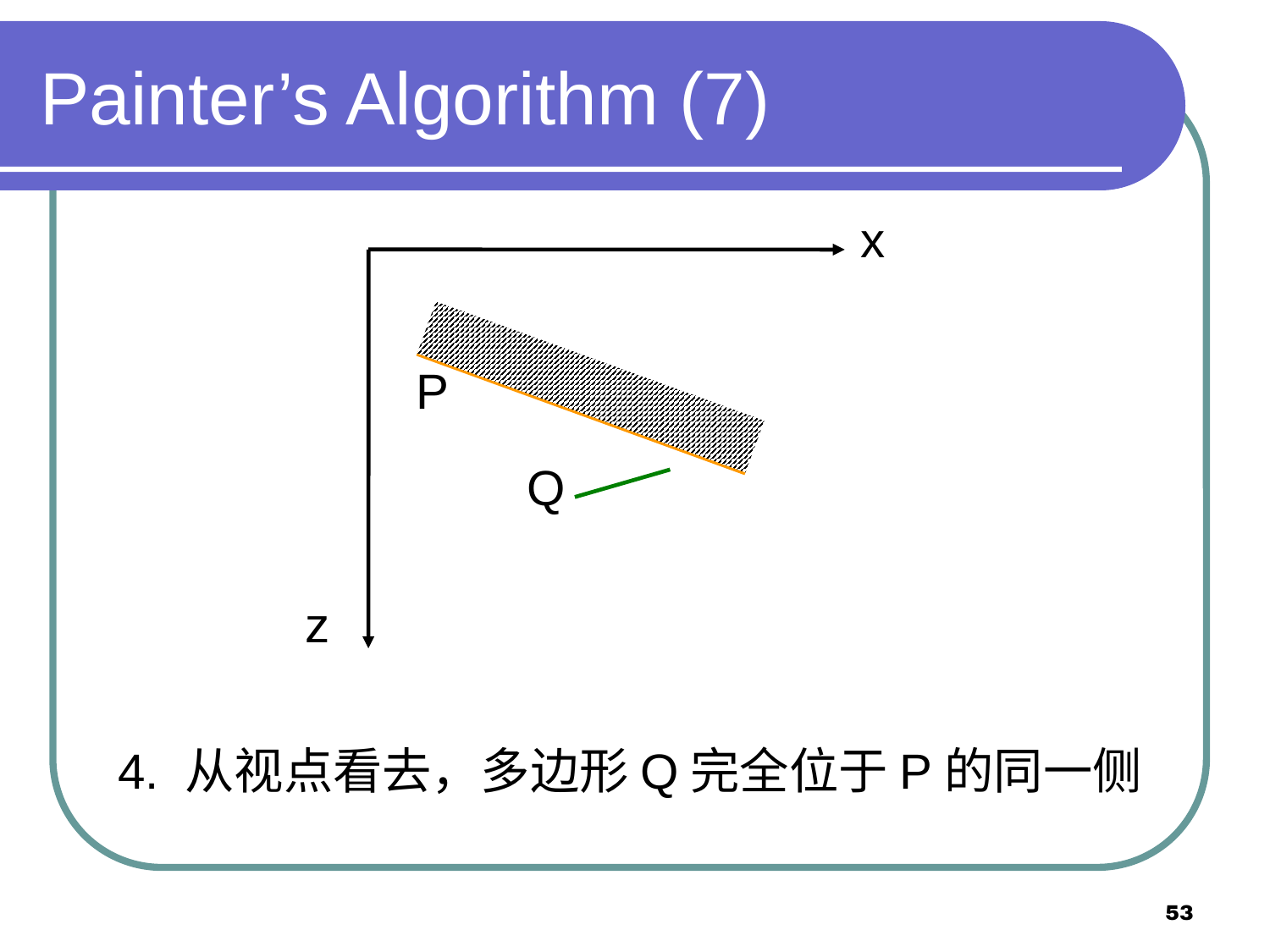

# Painter’s Algorithm (7)
x

P

Q

z
4. 从视点看去，多边形Q完全位于P的同一侧

53